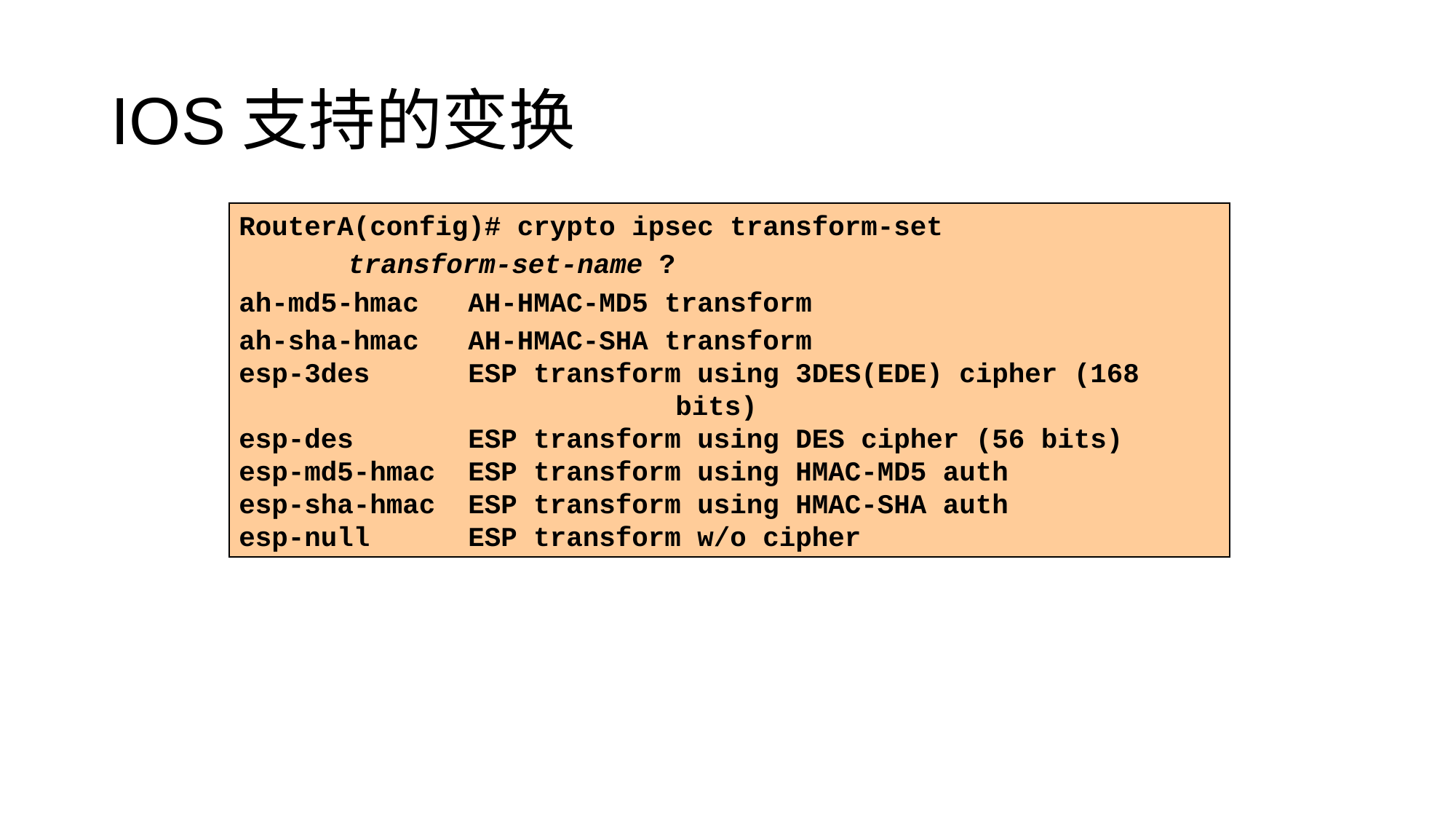

# IOS支持的变换
RouterA(config)# crypto ipsec transform-set
	transform-set-name ?
ah-md5-hmac   AH-HMAC-MD5 transform
ah-sha-hmac   AH-HMAC-SHA transform
esp-3des      ESP transform using 3DES(EDE) cipher (168 				bits)
esp-des       ESP transform using DES cipher (56 bits)
esp-md5-hmac  ESP transform using HMAC-MD5 auth
esp-sha-hmac  ESP transform using HMAC-SHA auth
esp-null      ESP transform w/o cipher